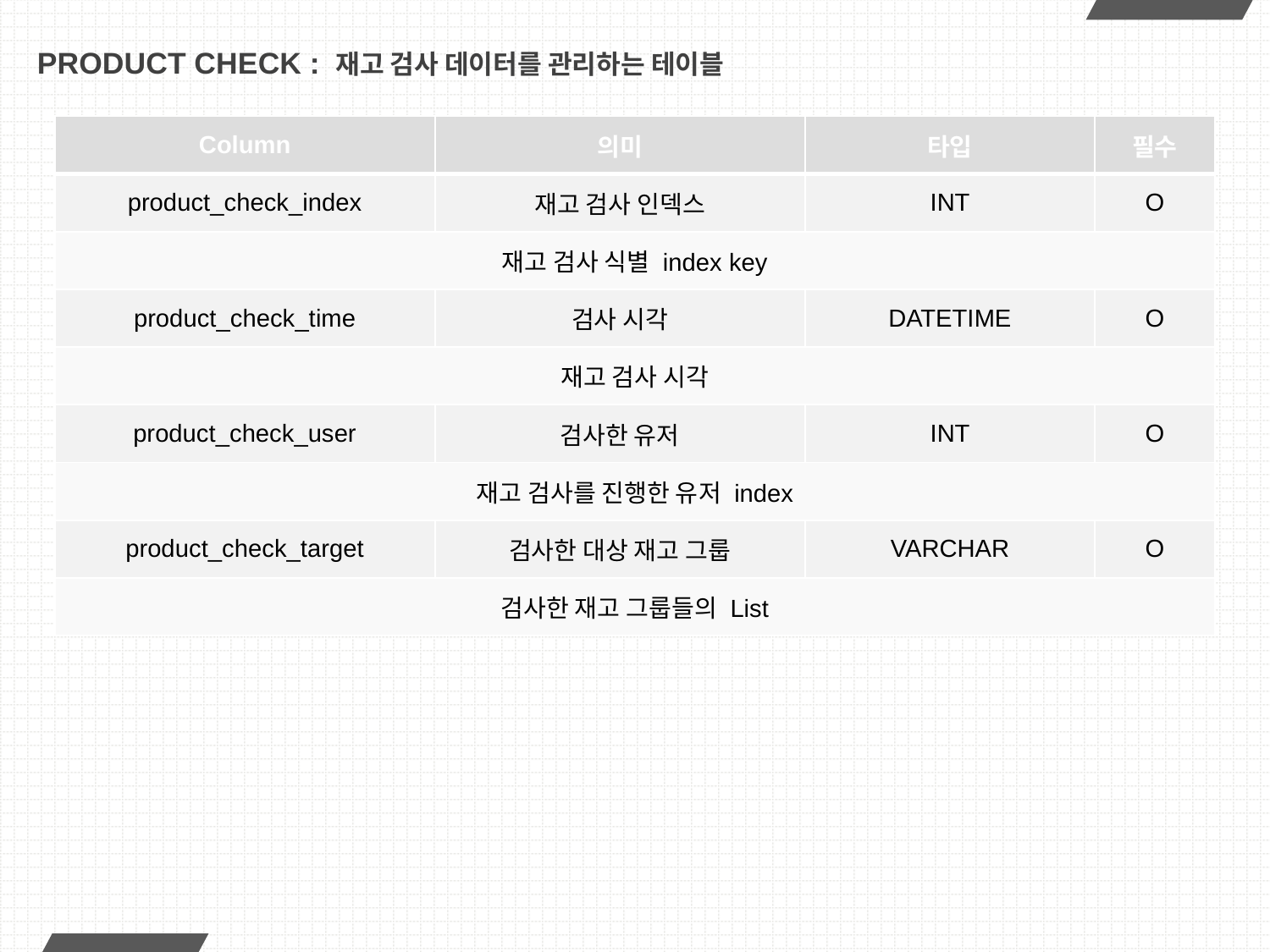

# PRODUCT CHECK : 재고 검사 데이터를 관리하는 테이블
| Column | 의미 | 타입 | 필수 |
| --- | --- | --- | --- |
| product\_check\_index | 재고 검사 인덱스 | INT | O |
| 재고 검사 식별 index key |  |  |  |
| product\_check\_time | 검사 시각 | DATETIME | O |
| 재고 검사 시각 |  |  |  |
| product\_check\_user | 검사한 유저 | INT | O |
| 재고 검사를 진행한 유저 index |  |  |  |
| product\_check\_target | 검사한 대상 재고 그룹 | VARCHAR | O |
| 검사한 재고 그룹들의 List |  |  |  |